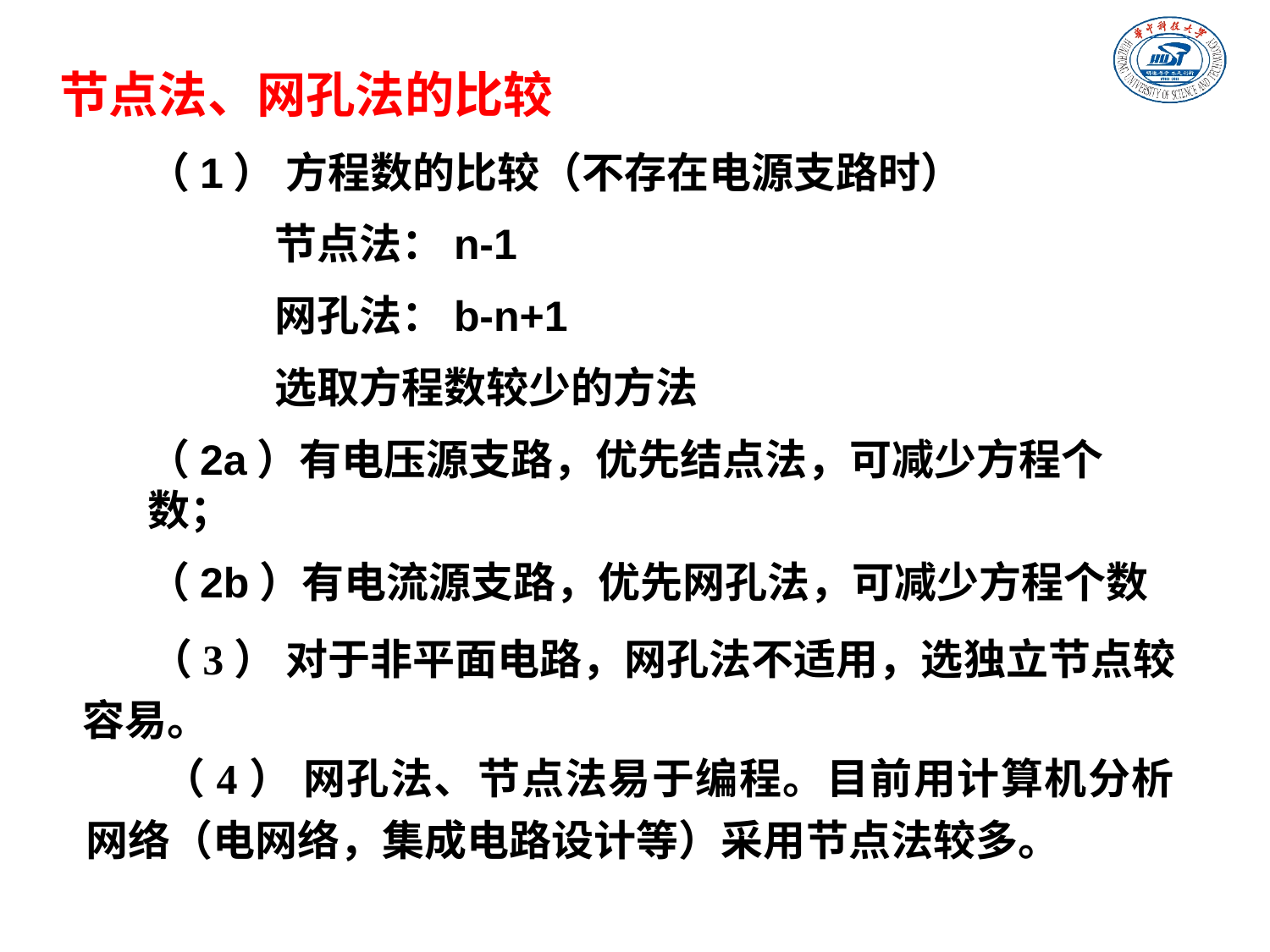

节点法、网孔法的比较
（1） 方程数的比较（不存在电源支路时）
	节点法：n-1
	网孔法：b-n+1
	选取方程数较少的方法
（2a）有电压源支路，优先结点法，可减少方程个数；
（2b）有电流源支路，优先网孔法，可减少方程个数
      （3） 对于非平面电路，网孔法不适用，选独立节点较容易。
      （4） 网孔法、节点法易于编程。目前用计算机分析网络（电网络，集成电路设计等）采用节点法较多。